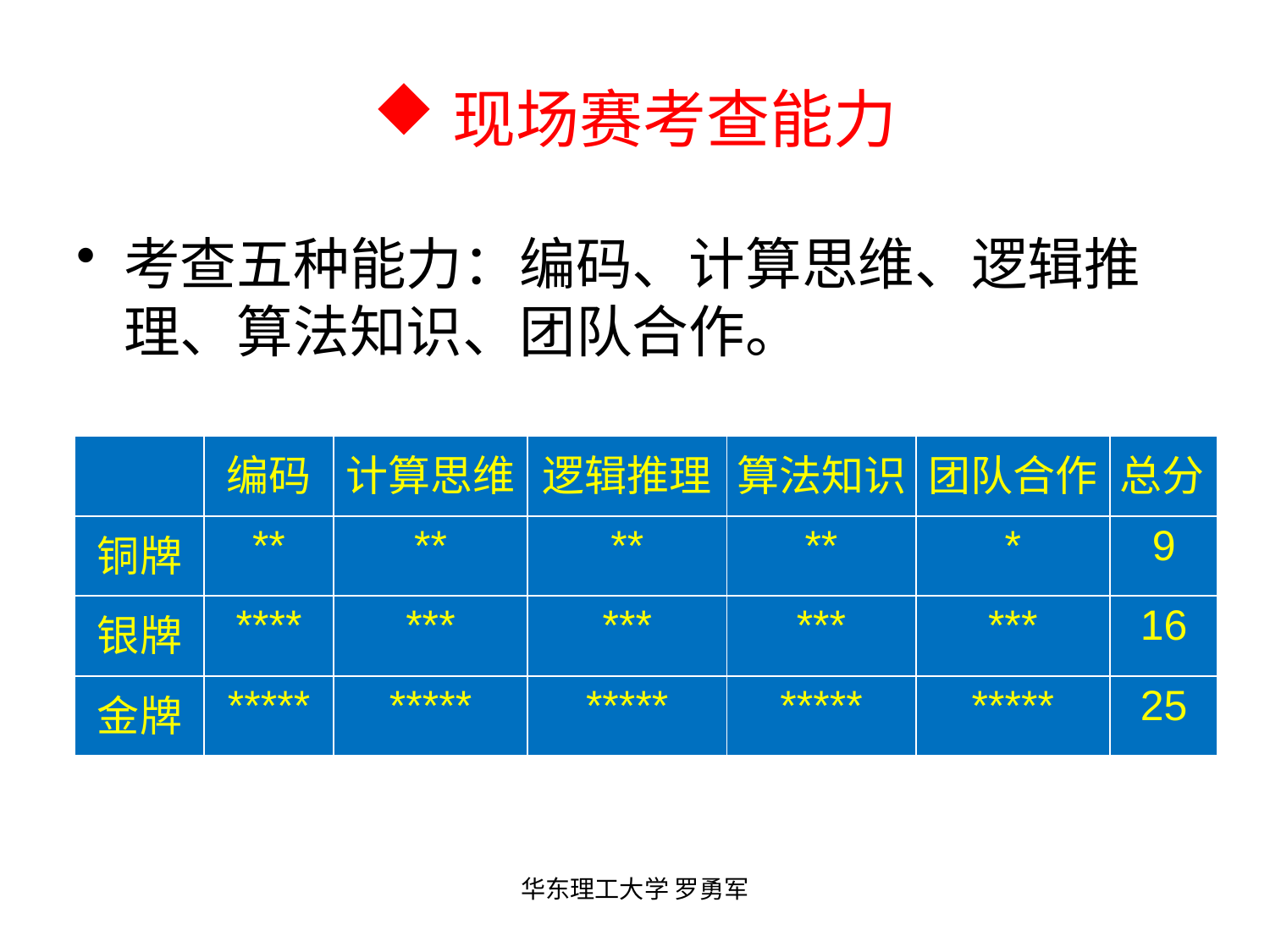

# 现场赛考查能力
考查五种能力：编码、计算思维、逻辑推理、算法知识、团队合作。

|  | 编码 | 计算思维 | 逻辑推理 | 算法知识 | 团队合作 | 总分 |
| --- | --- | --- | --- | --- | --- | --- |
| 铜牌 | \*\* | \*\* | \*\* | \*\* | \* | 9 |
| 银牌 | \*\*\*\* | \*\*\* | \*\*\* | \*\*\* | \*\*\* | 16 |
| 金牌 | \*\*\*\*\* | \*\*\*\*\* | \*\*\*\*\* | \*\*\*\*\* | \*\*\*\*\* | 25 |
华东理工大学 罗勇军